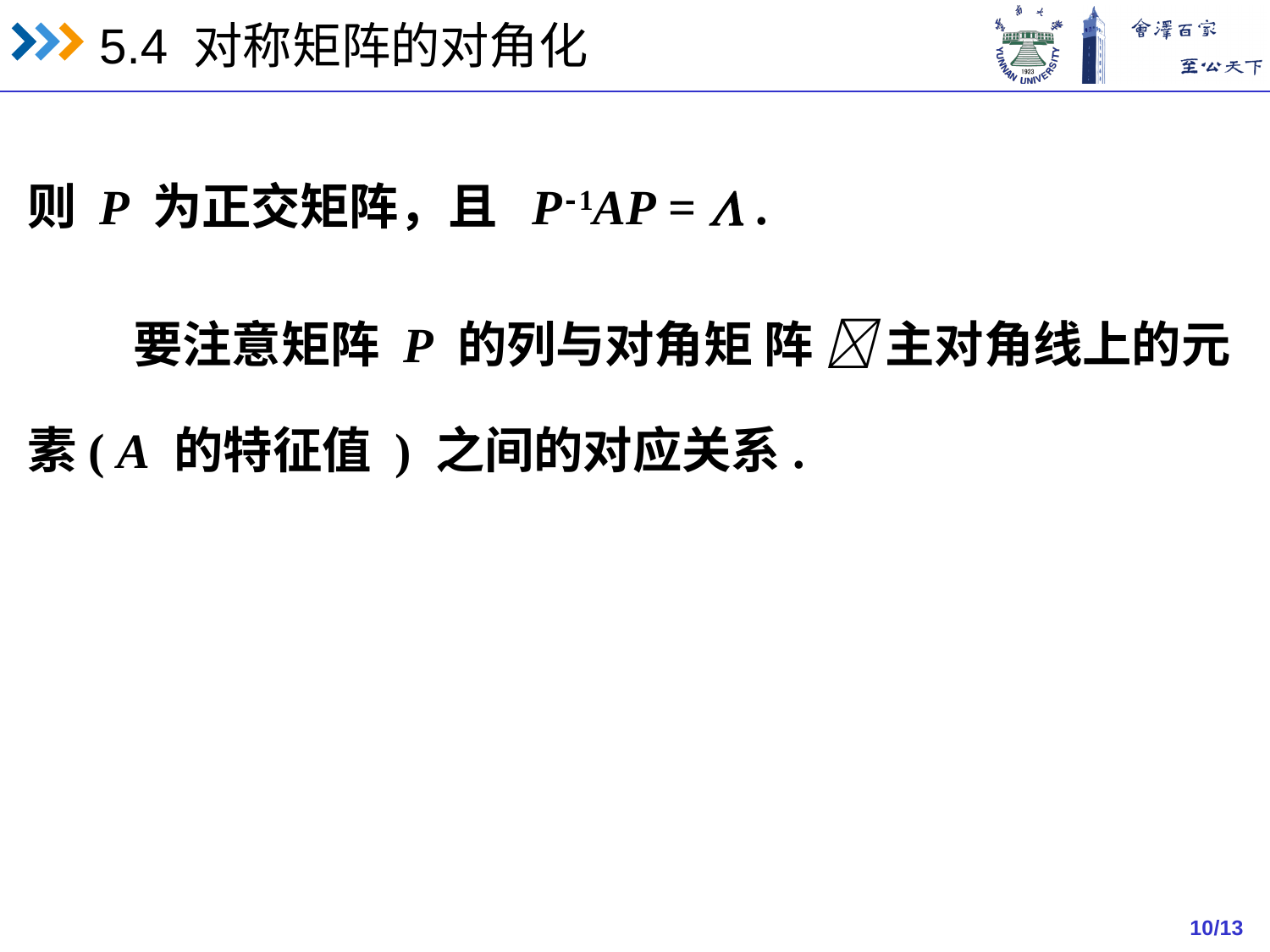

则 P 为正交矩阵，且  P-1AP = Λ .
要注意矩阵 P 的列与对角矩 阵 Λ 主对角线上的元
素( A 的特征值 ) 之间的对应关系.